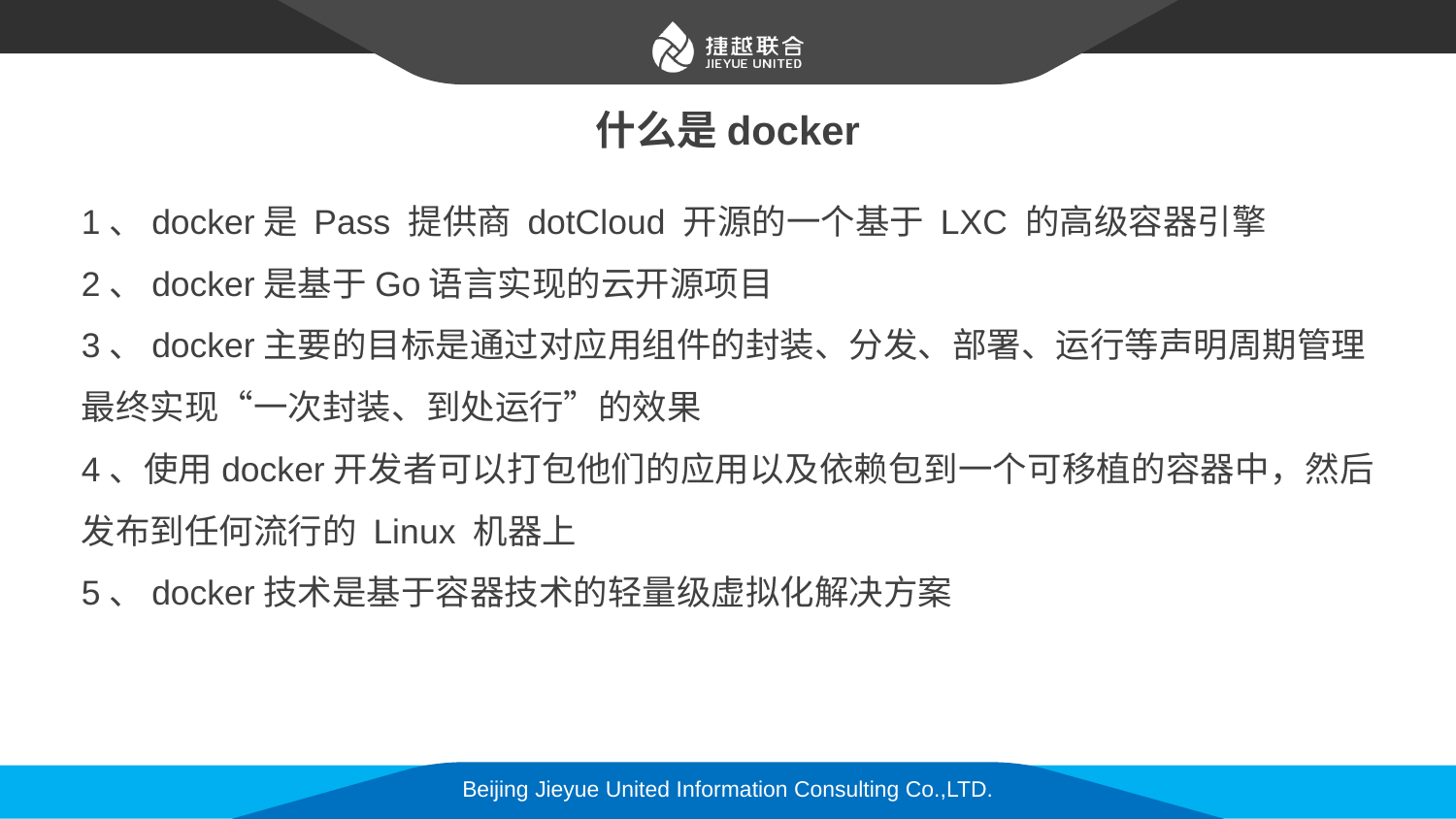

# 什么是docker
1、docker是 Pass 提供商 dotCloud 开源的一个基于 LXC 的高级容器引擎
2、docker是基于Go语言实现的云开源项目
3、docker主要的目标是通过对应用组件的封装、分发、部署、运行等声明周期管理
最终实现“一次封装、到处运行”的效果
4、使用docker开发者可以打包他们的应用以及依赖包到一个可移植的容器中，然后发布到任何流行的 Linux 机器上
5、docker技术是基于容器技术的轻量级虚拟化解决方案